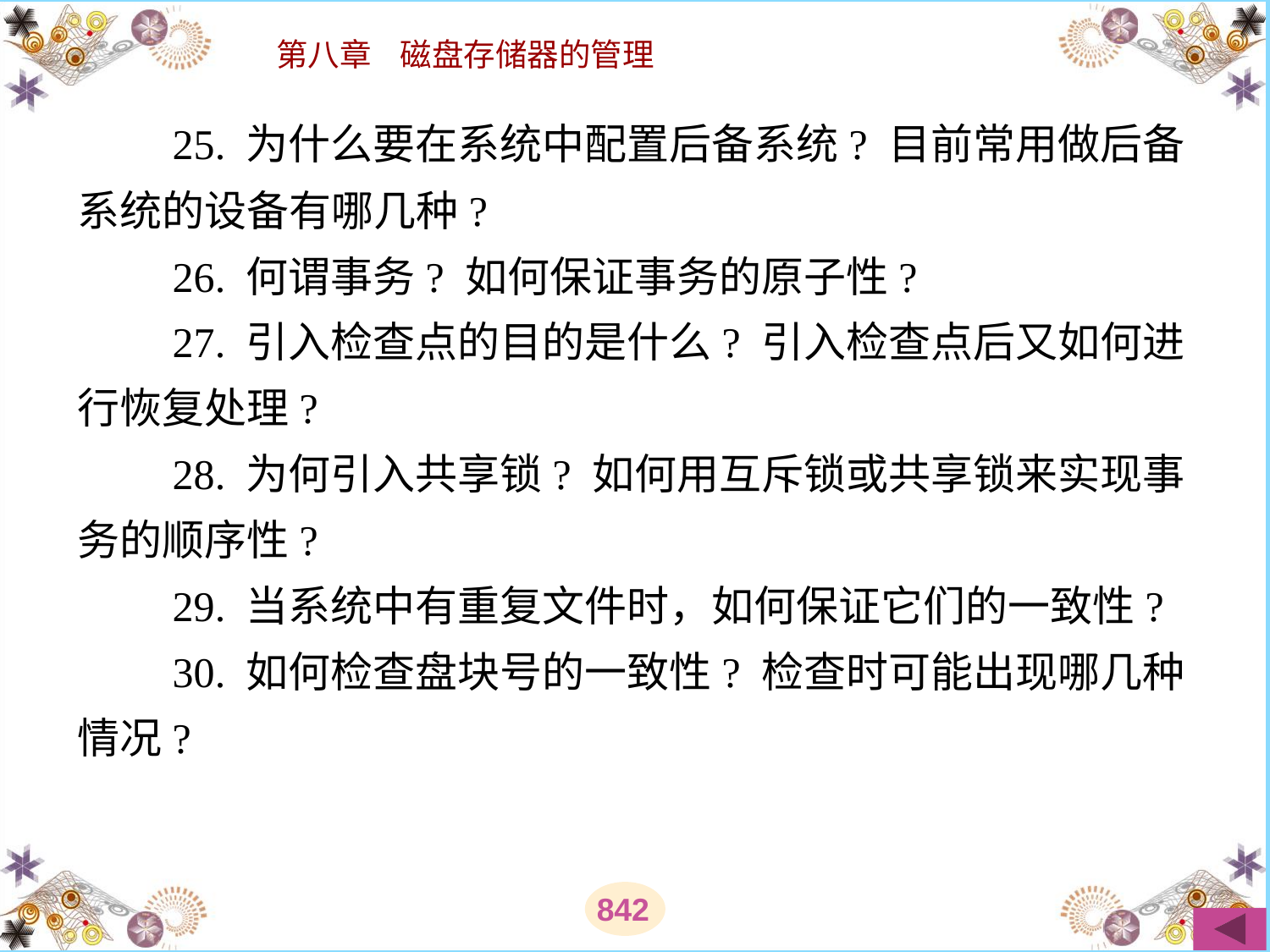

# 25. 为什么要在系统中配置后备系统? 目前常用做后备系统的设备有哪几种? 　　26. 何谓事务? 如何保证事务的原子性? 　　27. 引入检查点的目的是什么? 引入检查点后又如何进行恢复处理? 　　28. 为何引入共享锁? 如何用互斥锁或共享锁来实现事务的顺序性? 　　29. 当系统中有重复文件时，如何保证它们的一致性? 　　30. 如何检查盘块号的一致性? 检查时可能出现哪几种 情况?